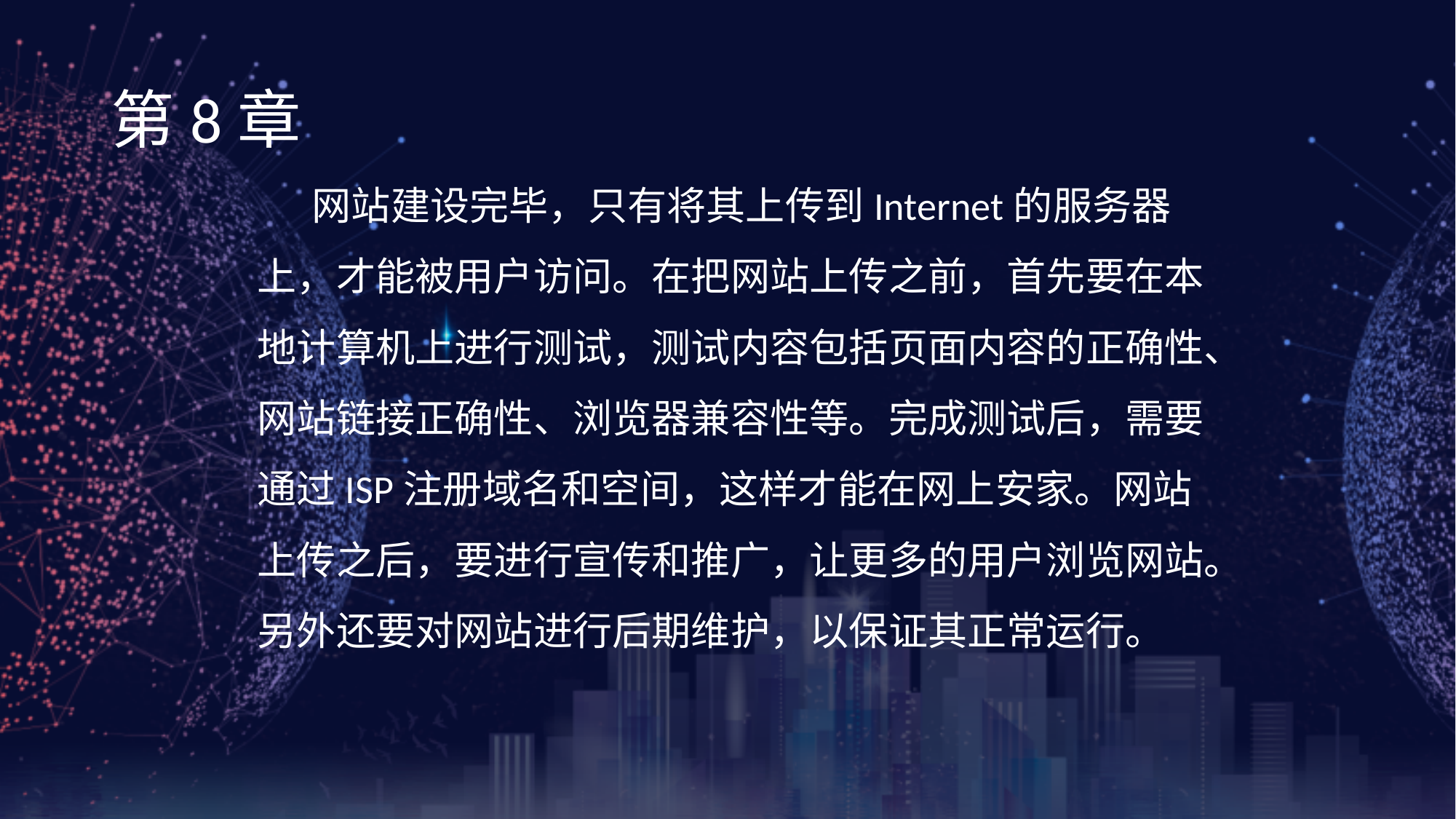

《网页设计与制作案例教程》（第3版）
第8章
网站建设完毕，只有将其上传到Internet的服务器上，才能被用户访问。在把网站上传之前，首先要在本地计算机上进行测试，测试内容包括页面内容的正确性、网站链接正确性、浏览器兼容性等。完成测试后，需要通过ISP注册域名和空间，这样才能在网上安家。网站上传之后，要进行宣传和推广，让更多的用户浏览网站。另外还要对网站进行后期维护，以保证其正常运行。